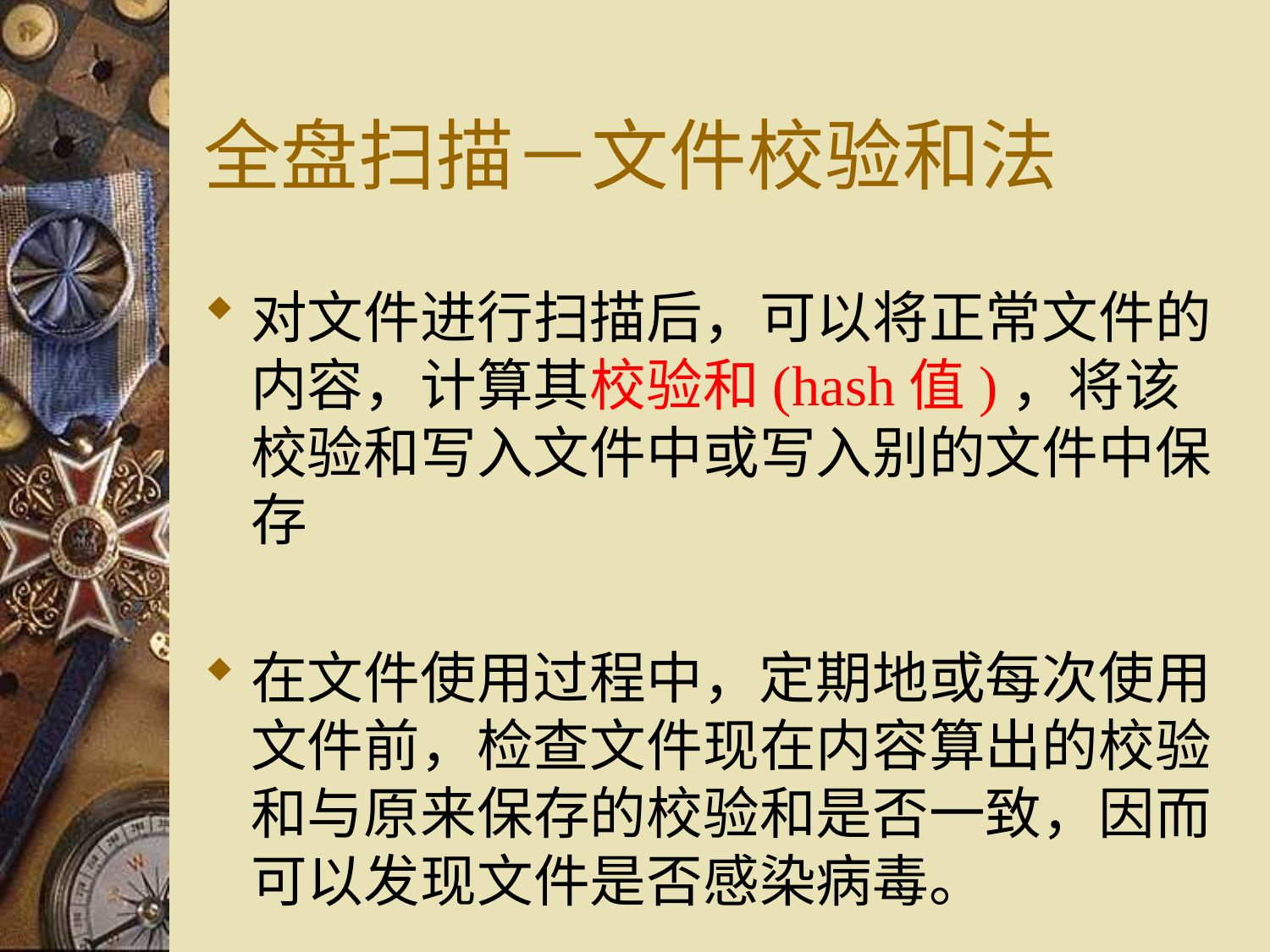

# 全盘扫描－文件校验和法
对文件进行扫描后，可以将正常文件的内容，计算其校验和(hash值)，将该校验和写入文件中或写入别的文件中保存

在文件使用过程中，定期地或每次使用文件前，检查文件现在内容算出的校验和与原来保存的校验和是否一致，因而可以发现文件是否感染病毒。